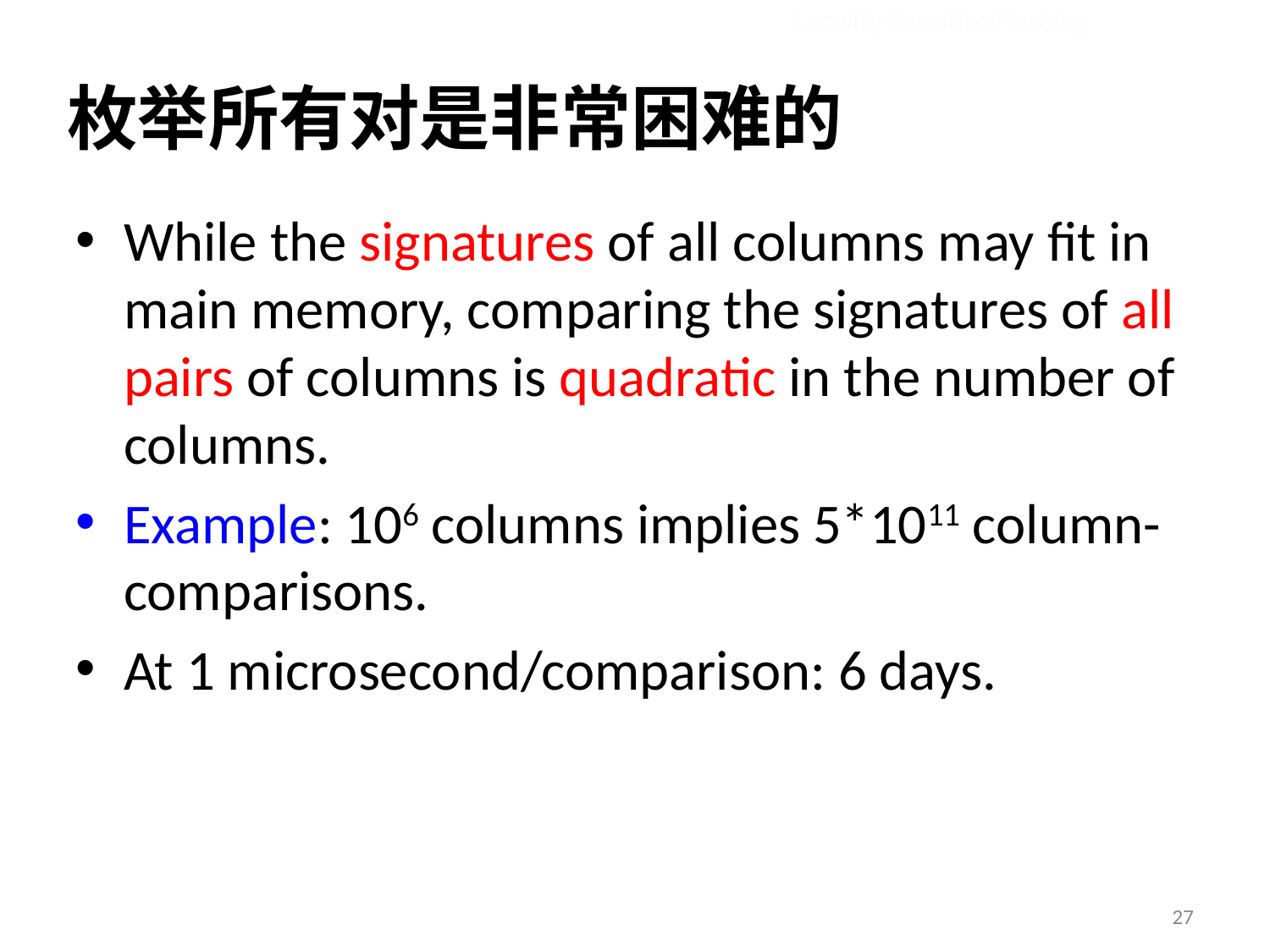

Locality-Sensitive Hashing
# 枚举所有对是非常困难的
While the signatures of all columns may fit in main memory, comparing the signatures of all pairs of columns is quadratic in the number of columns.
Example: 106 columns implies 5*1011 column-comparisons.
At 1 microsecond/comparison: 6 days.
27